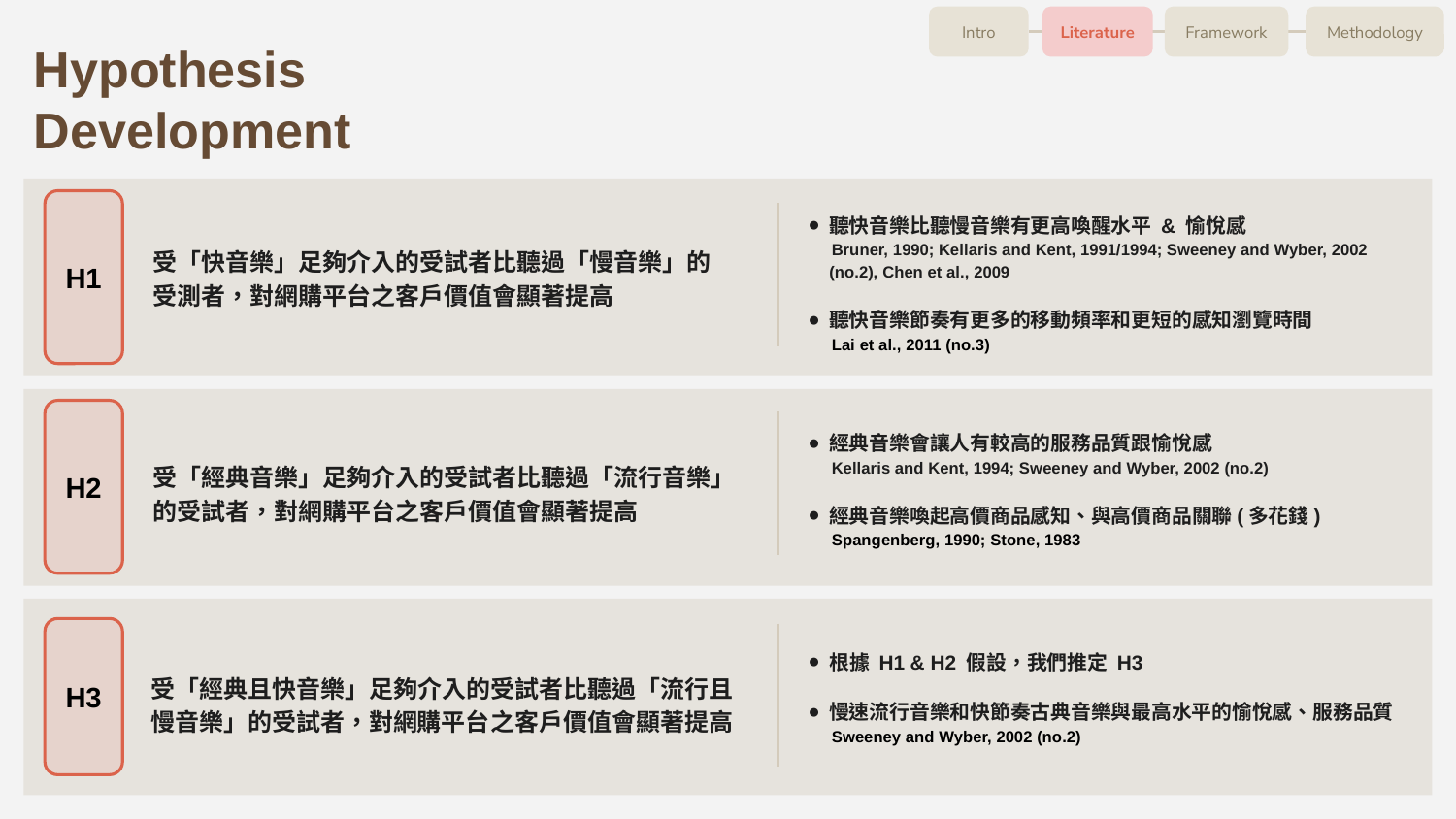

Intro
Literature
Framework
Methodology
Hypothesis Development

H1
聽快音樂比聽慢音樂有更高喚醒水平 & 愉悅感
   Bruner, 1990; Kellaris and Kent, 1991/1994; Sweeney and Wyber, 2002 (no.2), Chen et al., 2009

聽快音樂節奏有更多的移動頻率和更短的感知瀏覽時間
   Lai et al., 2011 (no.3)
受「快音樂」足夠介入的受試者比聽過「慢音樂」的受測者，對網購平台之客戶價值會顯著提高

H2
經典音樂會讓人有較高的服務品質跟愉悅感
   Kellaris and Kent, 1994; Sweeney and Wyber, 2002 (no.2)

經典音樂喚起高價商品感知、與高價商品關聯(多花錢)
   Spangenberg, 1990; Stone, 1983
受「經典音樂」足夠介入的受試者比聽過「流行音樂」的受試者，對網購平台之客戶價值會顯著提高

H3
根據 H1 & H2 假設，我們推定 H3

慢速流行音樂和快節奏古典音樂與最高水平的愉悅感、服務品質
   Sweeney and Wyber, 2002 (no.2)
受「經典且快音樂」足夠介入的受試者比聽過「流行且慢音樂」的受試者，對網購平台之客戶價值會顯著提高